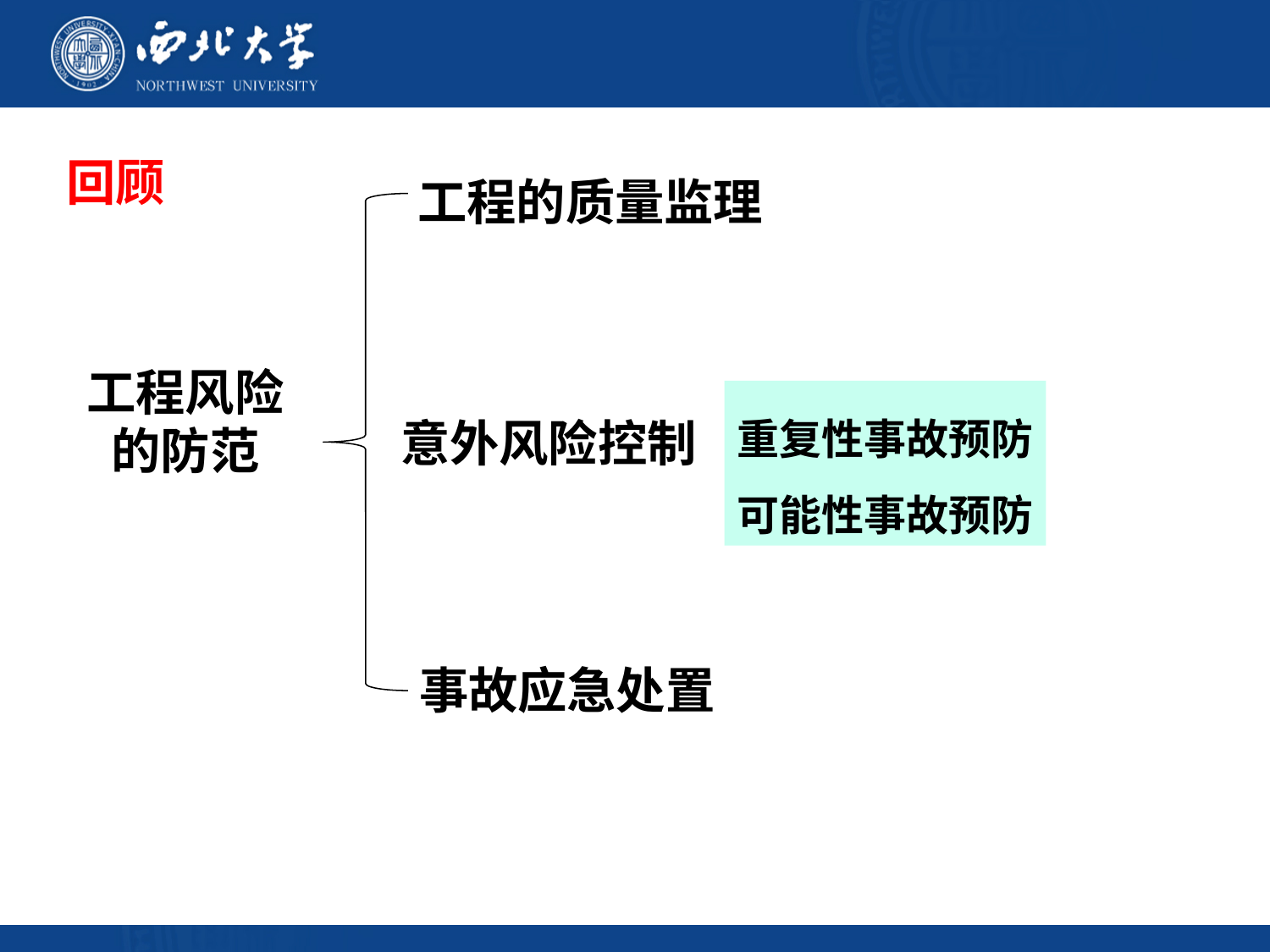

回顾
工程的质量监理

工程风险
的防范
重复性事故预防
可能性事故预防
意外风险控制
事故应急处置